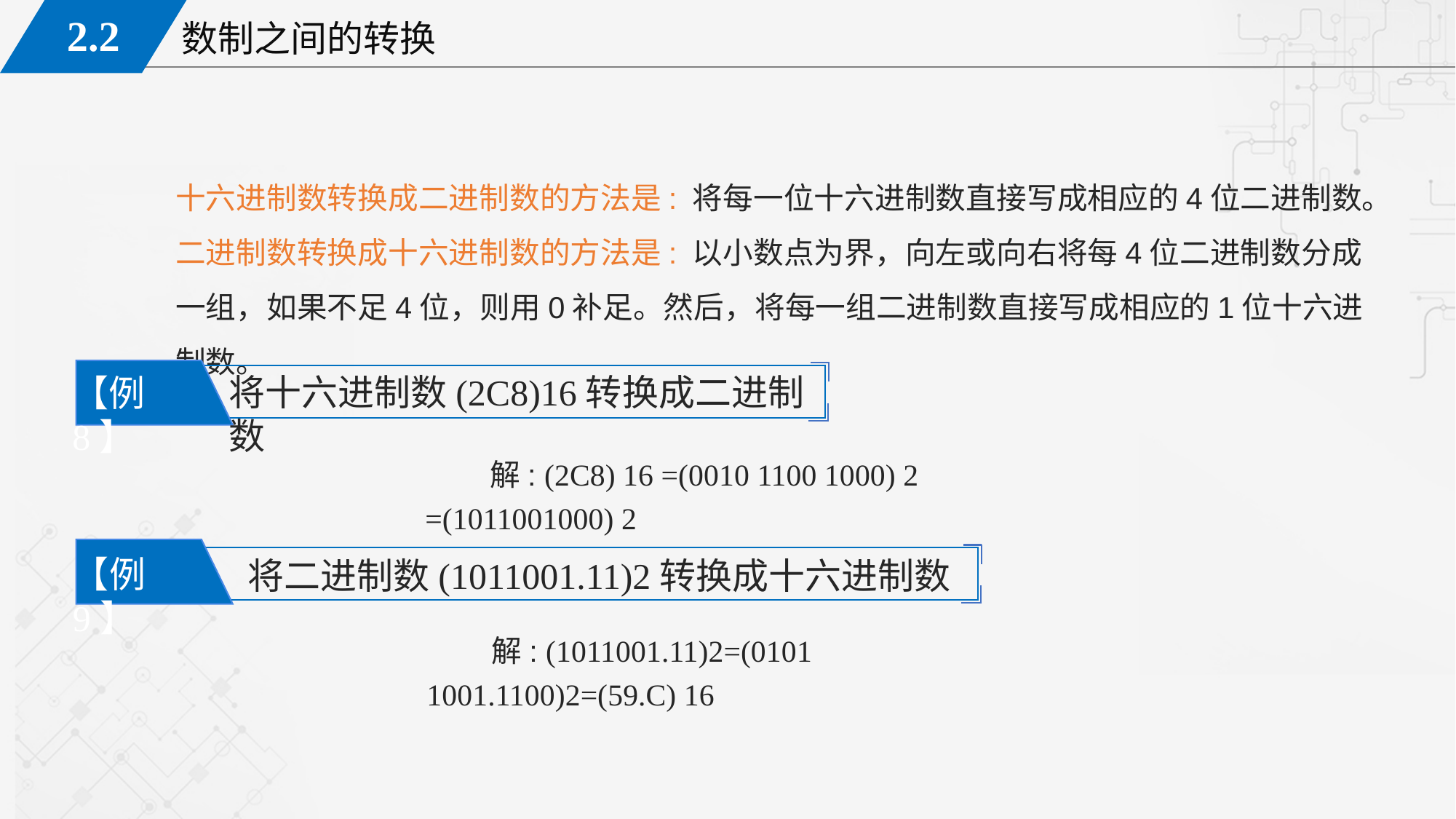

十六进制数转换成二进制数的方法是: 将每一位十六进制数直接写成相应的4位二进制数。
二进制数转换成十六进制数的方法是: 以小数点为界，向左或向右将每4位二进制数分成一组，如果不足4位，则用0补足。然后，将每一组二进制数直接写成相应的1位十六进制数。

将十六进制数(2C8)16转换成二进制数
【例8】

解: (2C8) 16 =(0010 1100 1000) 2 =(1011001000) 2

【例9】
将二进制数(1011001.11)2转换成十六进制数

解: (1011001.11)2=(0101 1001.1100)2=(59.C) 16